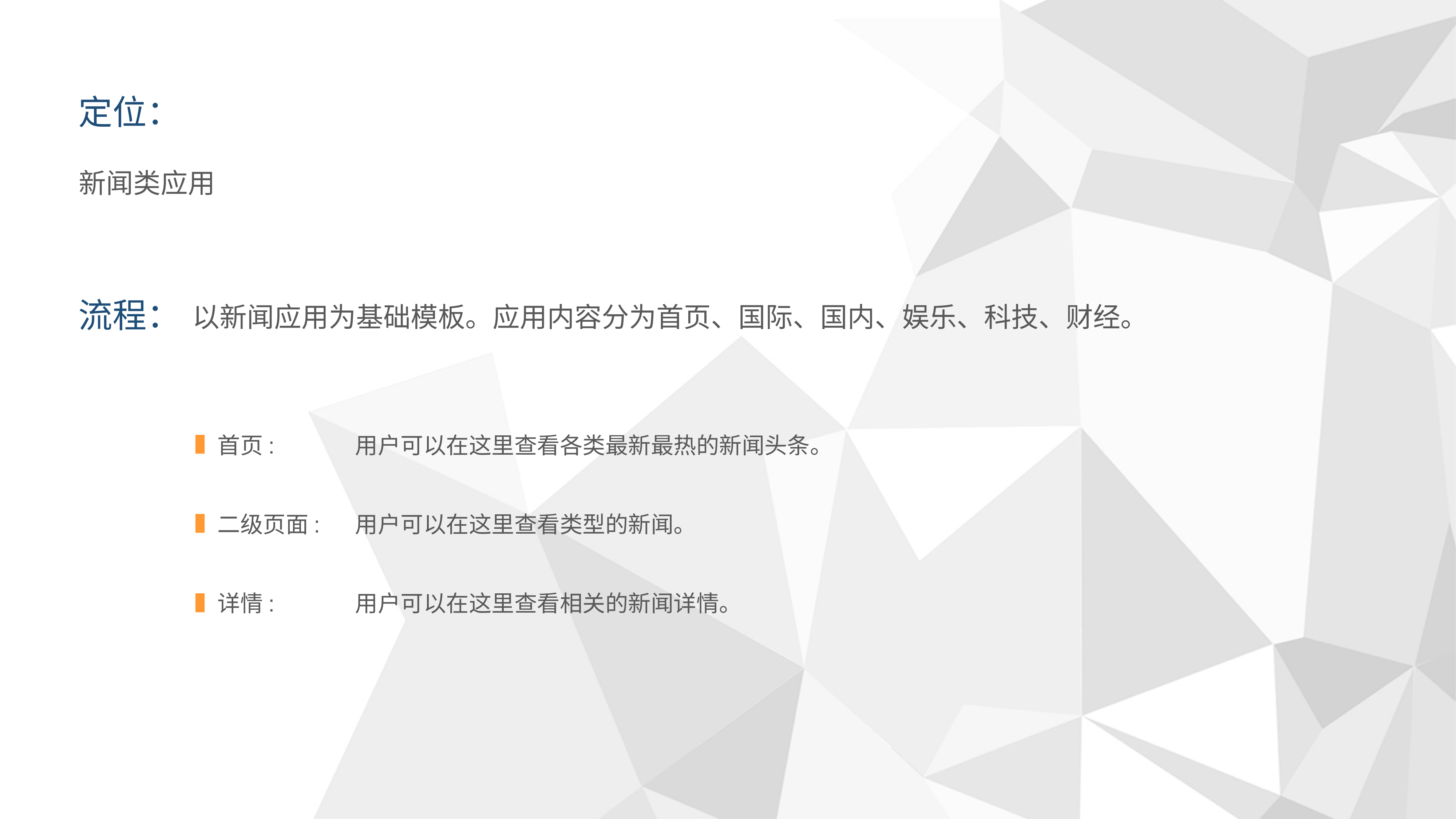

定位：
新闻类应用
流程：
以新闻应用为基础模板。应用内容分为首页、国际、国内、娱乐、科技、财经。
首页:
用户可以在这里查看各类最新最热的新闻头条。

二级页面:
用户可以在这里查看类型的新闻。

详情:
用户可以在这里查看相关的新闻详情。